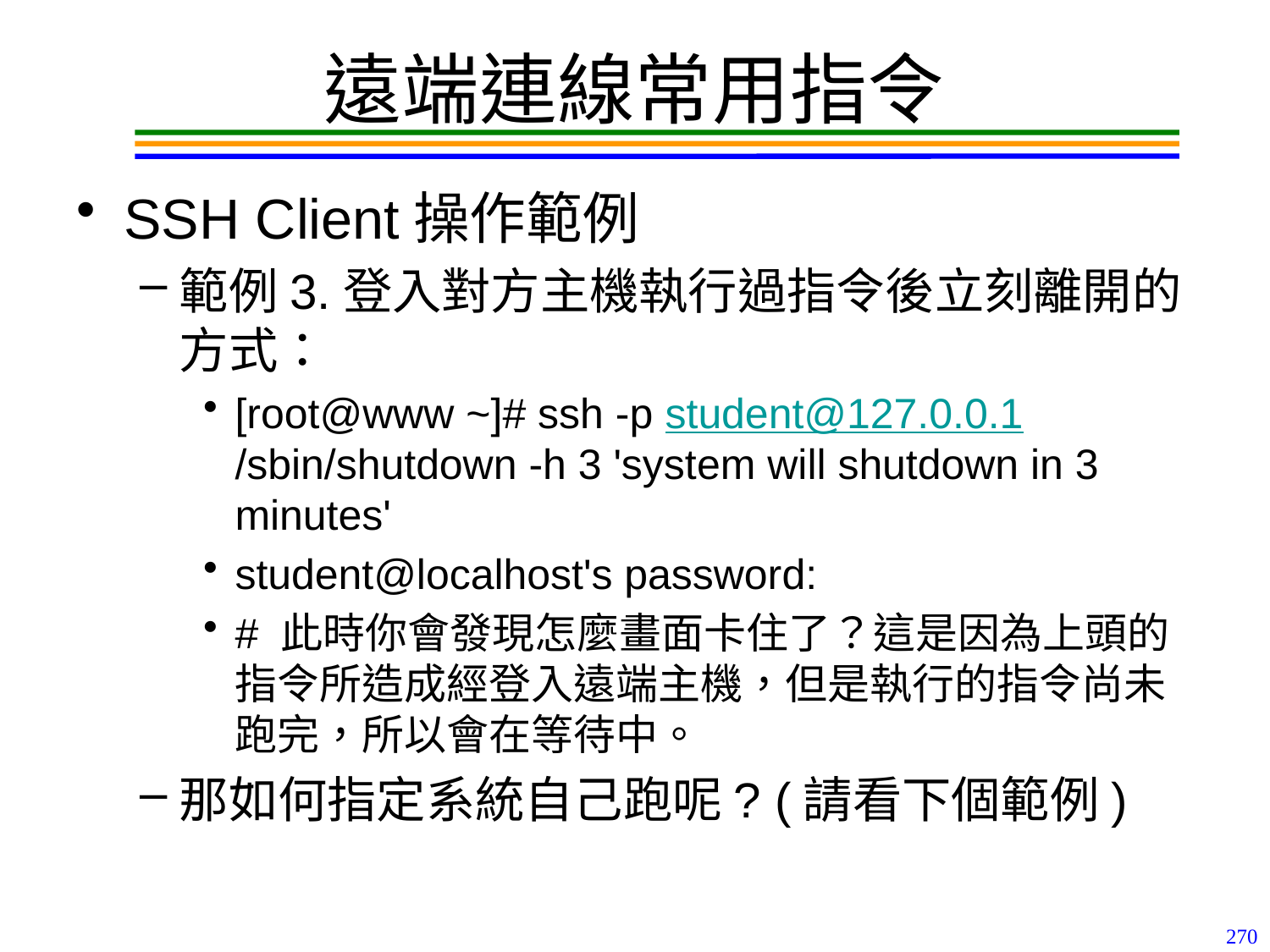

# 遠端連線常用指令
SSH Client操作範例
範例3.登入對方主機執行過指令後立刻離開的方式：
[root@www ~]# ssh -p student@127.0.0.1 /sbin/shutdown -h 3 'system will shutdown in 3 minutes'
student@localhost's password:
# 此時你會發現怎麼畫面卡住了？這是因為上頭的指令所造成經登入遠端主機，但是執行的指令尚未跑完，所以會在等待中。
那如何指定系統自己跑呢? (請看下個範例)

270